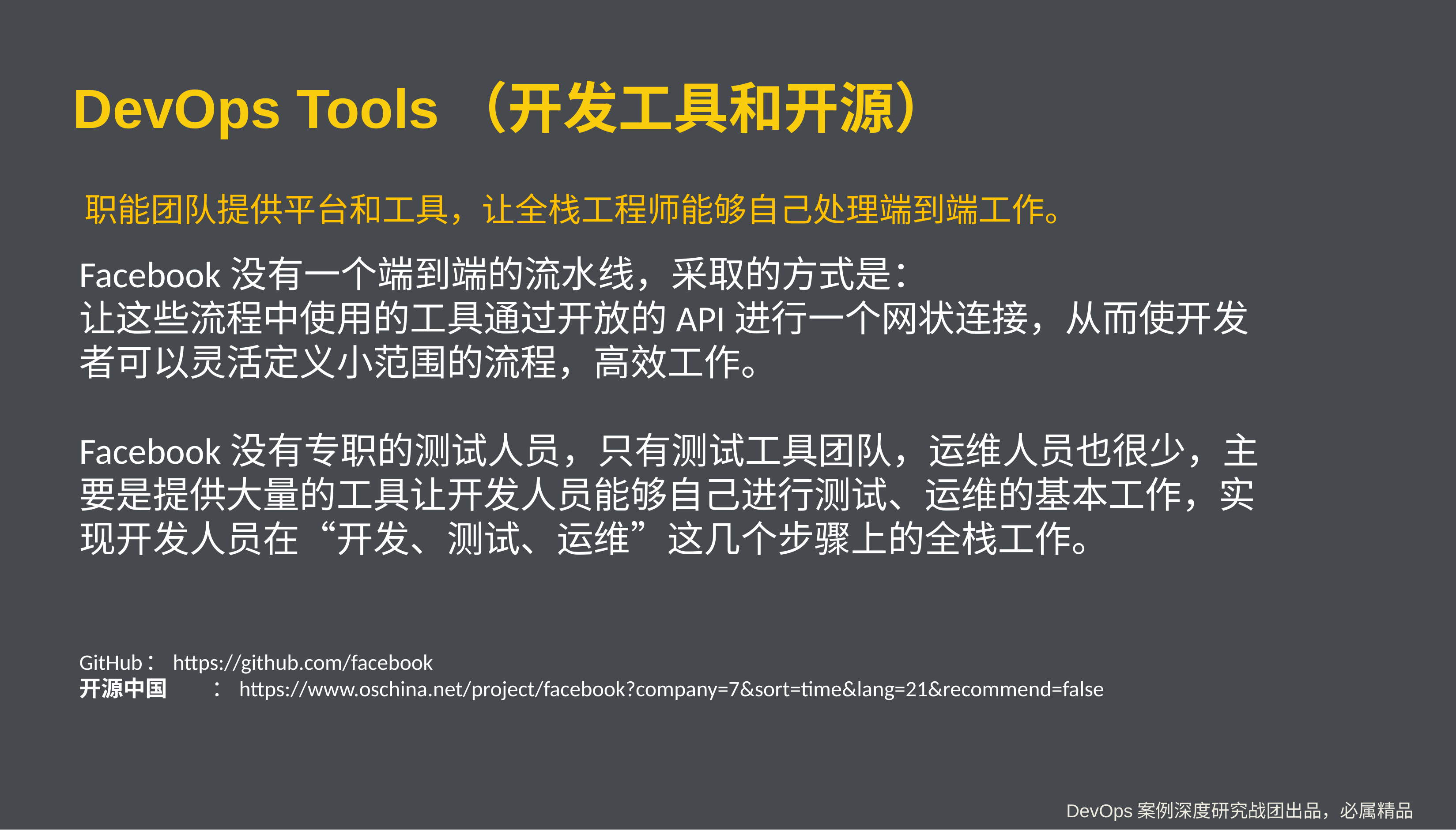

# DevOps Tools（开发工具和开源）

Facebook没有一个端到端的流水线，采取的方式是：
让这些流程中使用的工具通过开放的API进行一个网状连接，从而使开发者可以灵活定义小范围的流程，高效工作。

Facebook没有专职的测试人员，只有测试工具团队，运维人员也很少，主要是提供大量的工具让开发人员能够自己进行测试、运维的基本工作，实现开发人员在“开发、测试、运维”这几个步骤上的全栈工作。

GitHub	：https://github.com/facebook
开源中国	：https://www.oschina.net/project/facebook?company=7&sort=time&lang=21&recommend=false

职能团队提供平台和工具，让全栈工程师能够自己处理端到端工作。